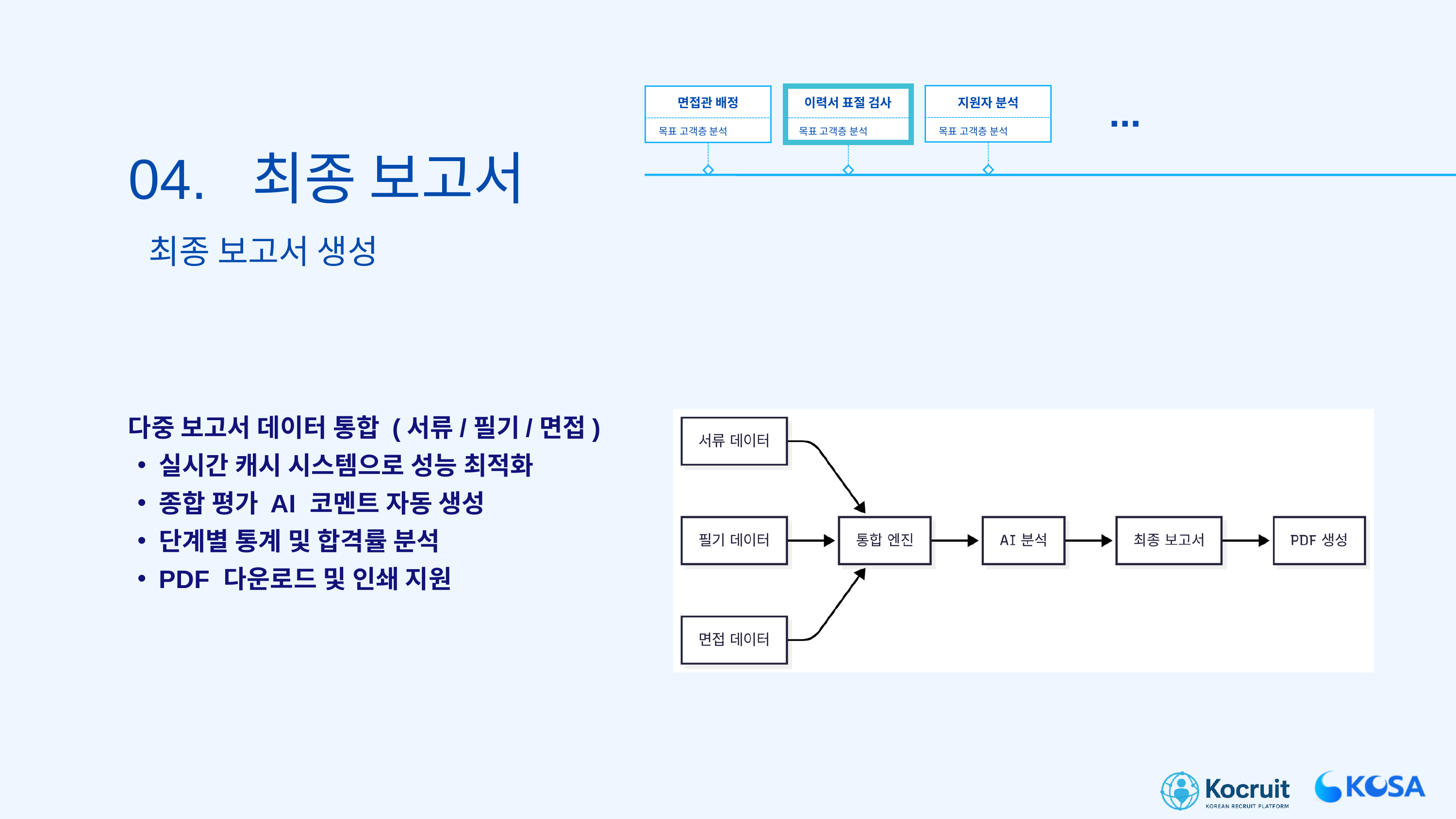

...
지원자 분석
면접관 배정
이력서 표절 검사

목표 고객층 분석
목표 고객층 분석
목표 고객층 분석
04.  최종 보고서

최종 보고서 생성
 다중 보고서 데이터 통합 (서류/필기/면접)
실시간 캐시 시스템으로 성능 최적화
종합 평가 AI 코멘트 자동 생성
단계별 통계 및 합격률 분석
PDF 다운로드 및 인쇄 지원